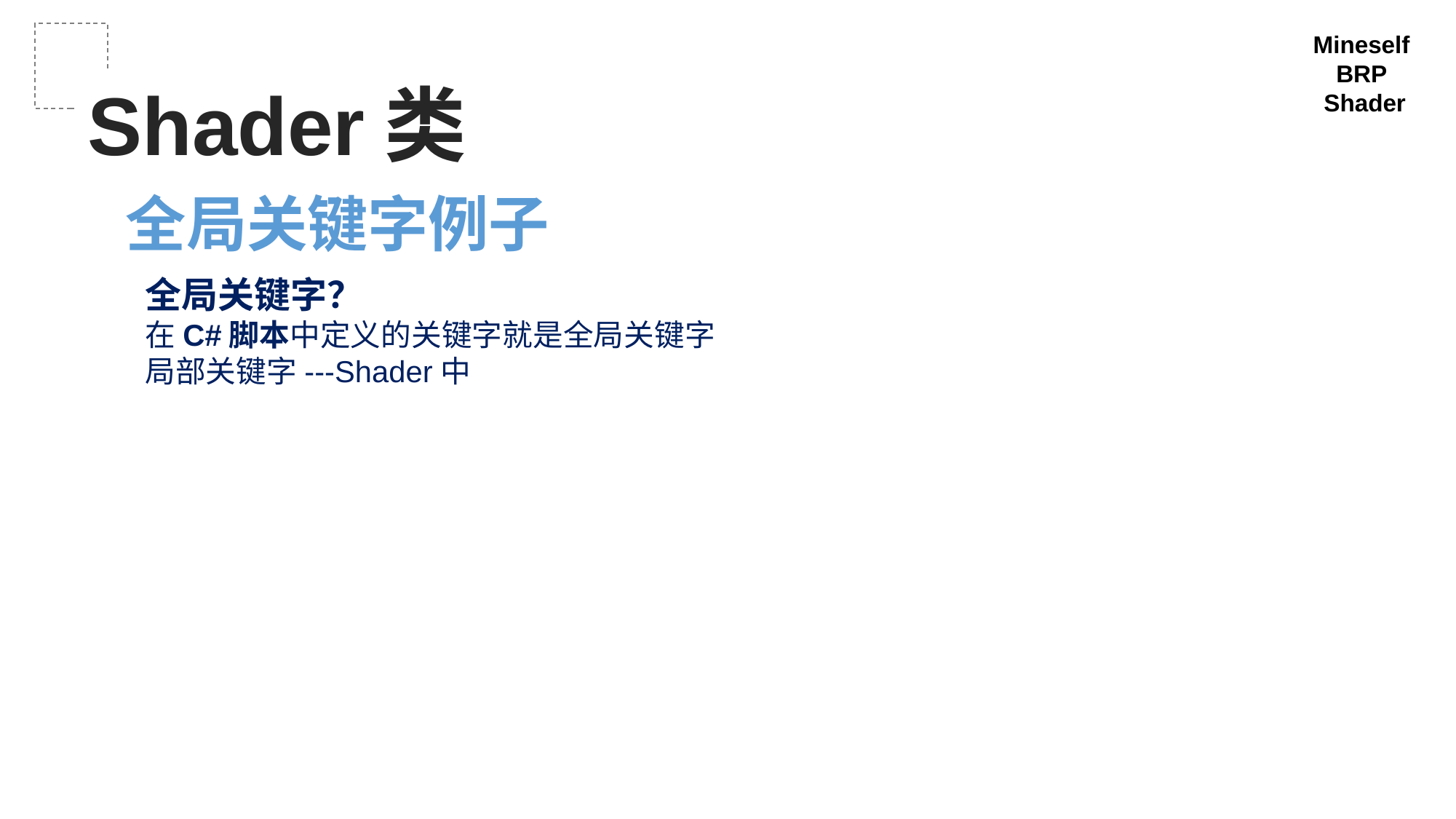

Mineself
BRP
Shader

Shader类
全局关键字例子
全局关键字？
在C#脚本中定义的关键字就是全局关键字
局部关键字---Shader中